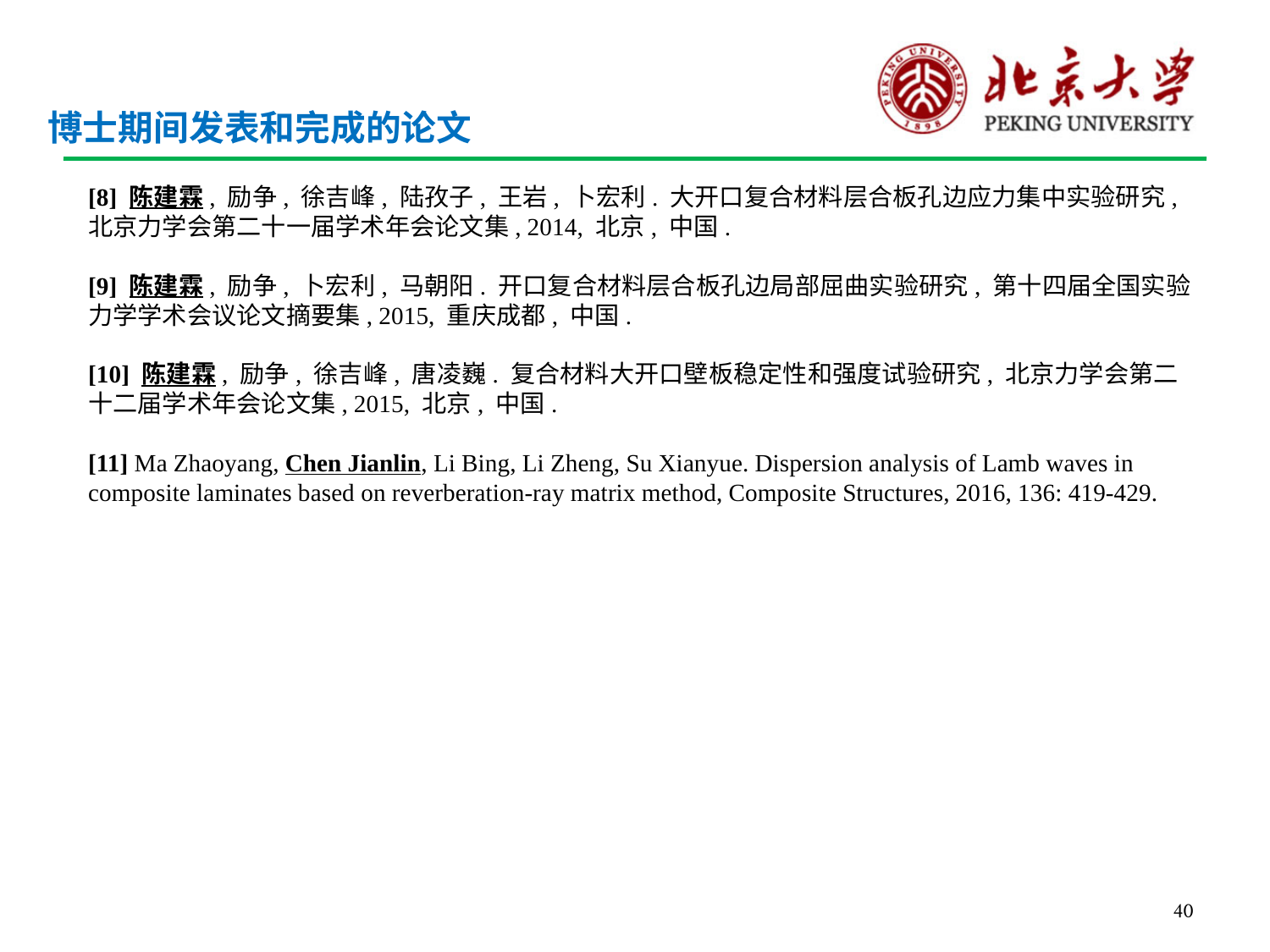

# 博士期间发表和完成的论文

[8] 陈建霖, 励争, 徐吉峰, 陆孜子, 王岩, 卜宏利. 大开口复合材料层合板孔边应力集中实验研究, 北京力学会第二十一届学术年会论文集, 2014, 北京, 中国.

[9] 陈建霖, 励争, 卜宏利, 马朝阳. 开口复合材料层合板孔边局部屈曲实验研究, 第十四届全国实验力学学术会议论文摘要集, 2015, 重庆成都, 中国.

[10] 陈建霖, 励争, 徐吉峰, 唐凌巍. 复合材料大开口壁板稳定性和强度试验研究, 北京力学会第二十二届学术年会论文集, 2015, 北京, 中国.

[11] Ma Zhaoyang, Chen Jianlin, Li Bing, Li Zheng, Su Xianyue. Dispersion analysis of Lamb waves in composite laminates based on reverberation-ray matrix method, Composite Structures, 2016, 136: 419-429.

40